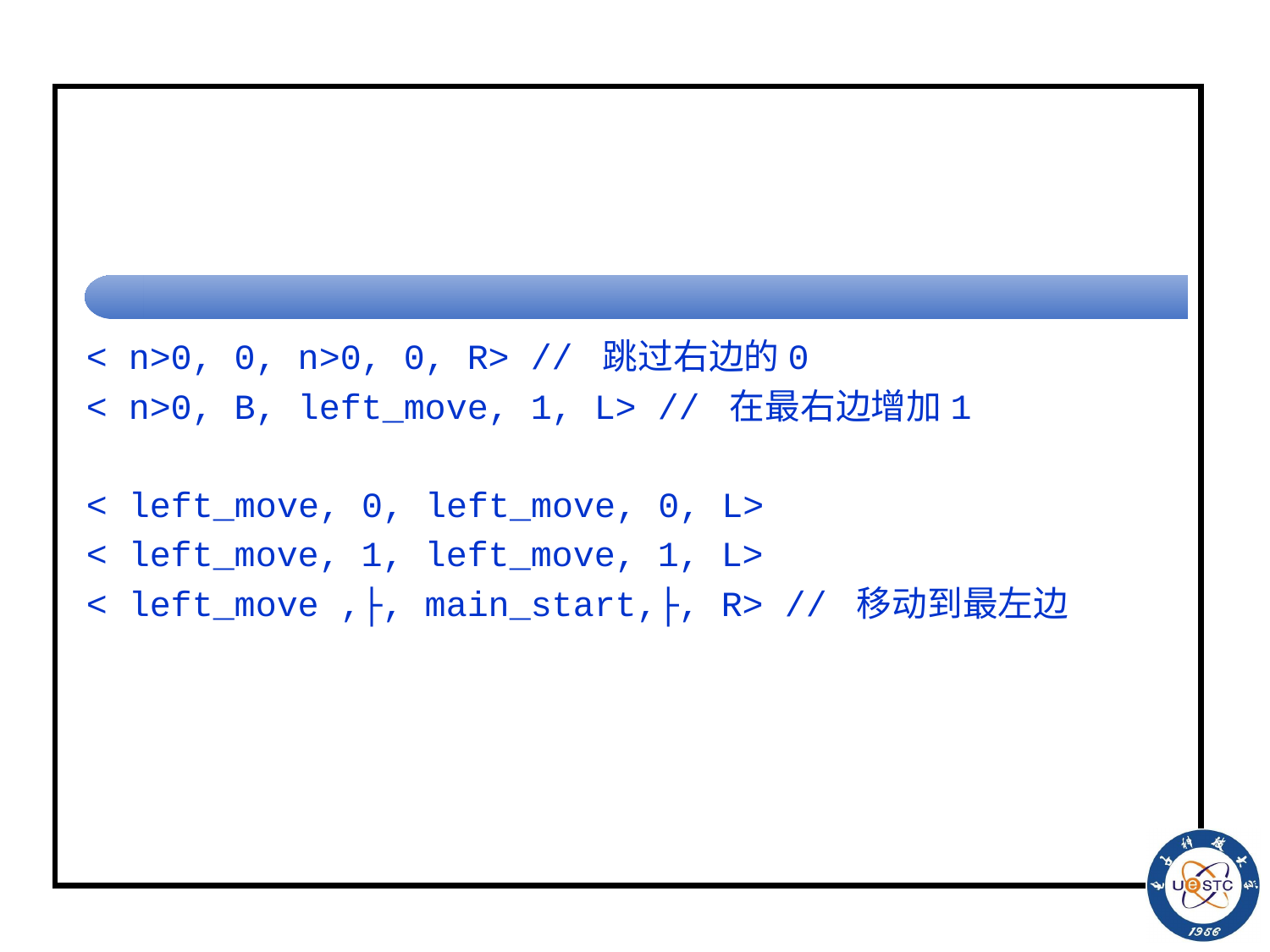

#
< n>0, 0, n>0, 0, R> // 跳过右边的0
< n>0, B, left_move, 1, L> // 在最右边增加1

< left_move, 0, left_move, 0, L>
< left_move, 1, left_move, 1, L>
< left_move ,├, main_start,├, R> // 移动到最左边